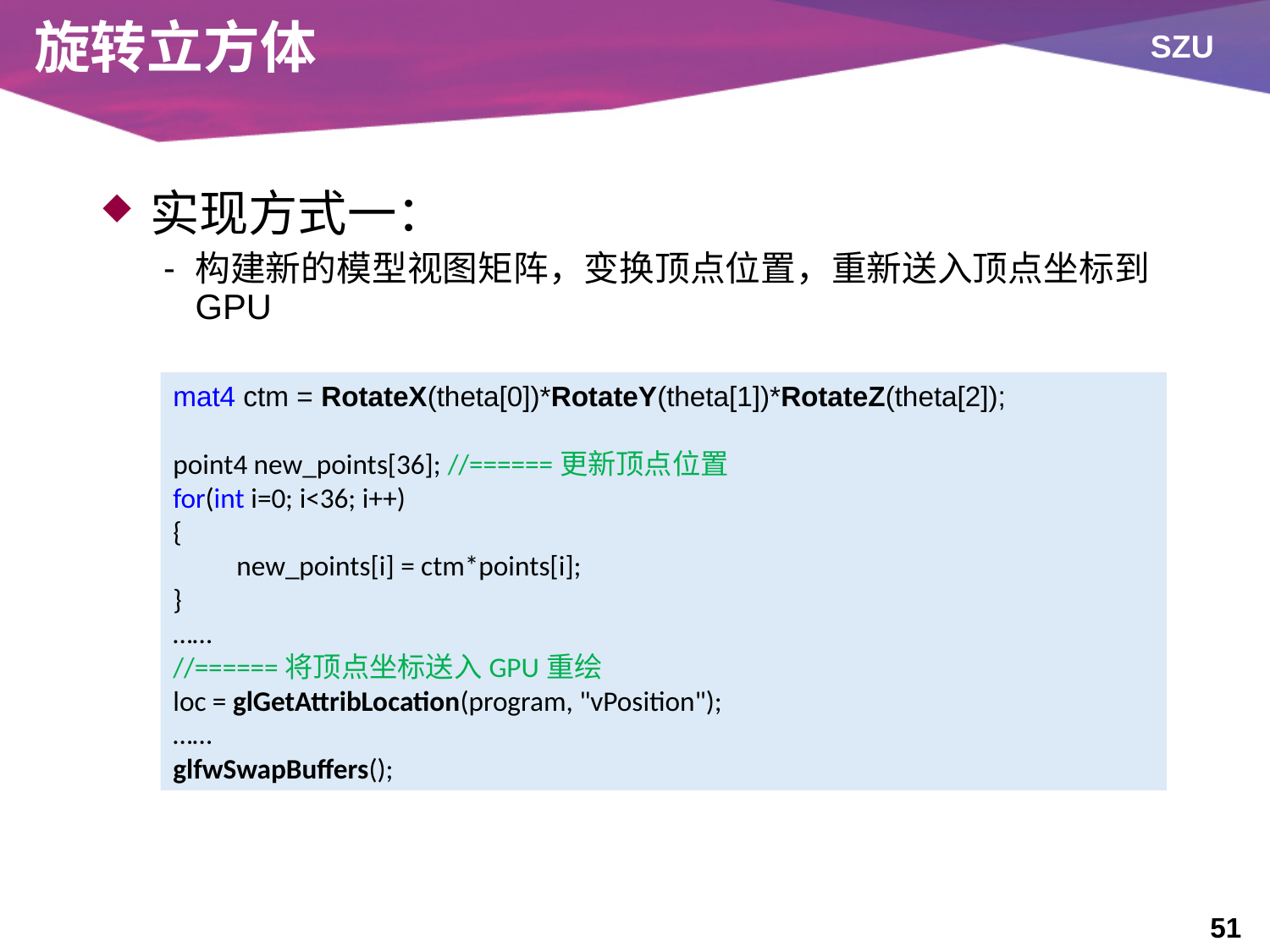

# 旋转立方体
实现方式一：
构建新的模型视图矩阵，变换顶点位置，重新送入顶点坐标到GPU
mat4 ctm = RotateX(theta[0])*RotateY(theta[1])*RotateZ(theta[2]);

point4 new_points[36]; //======更新顶点位置
for(int i=0; i<36; i++)
{
new_points[i] = ctm*points[i];
}
……
//======将顶点坐标送入GPU重绘
loc = glGetAttribLocation(program, "vPosition");
……
glfwSwapBuffers();
51